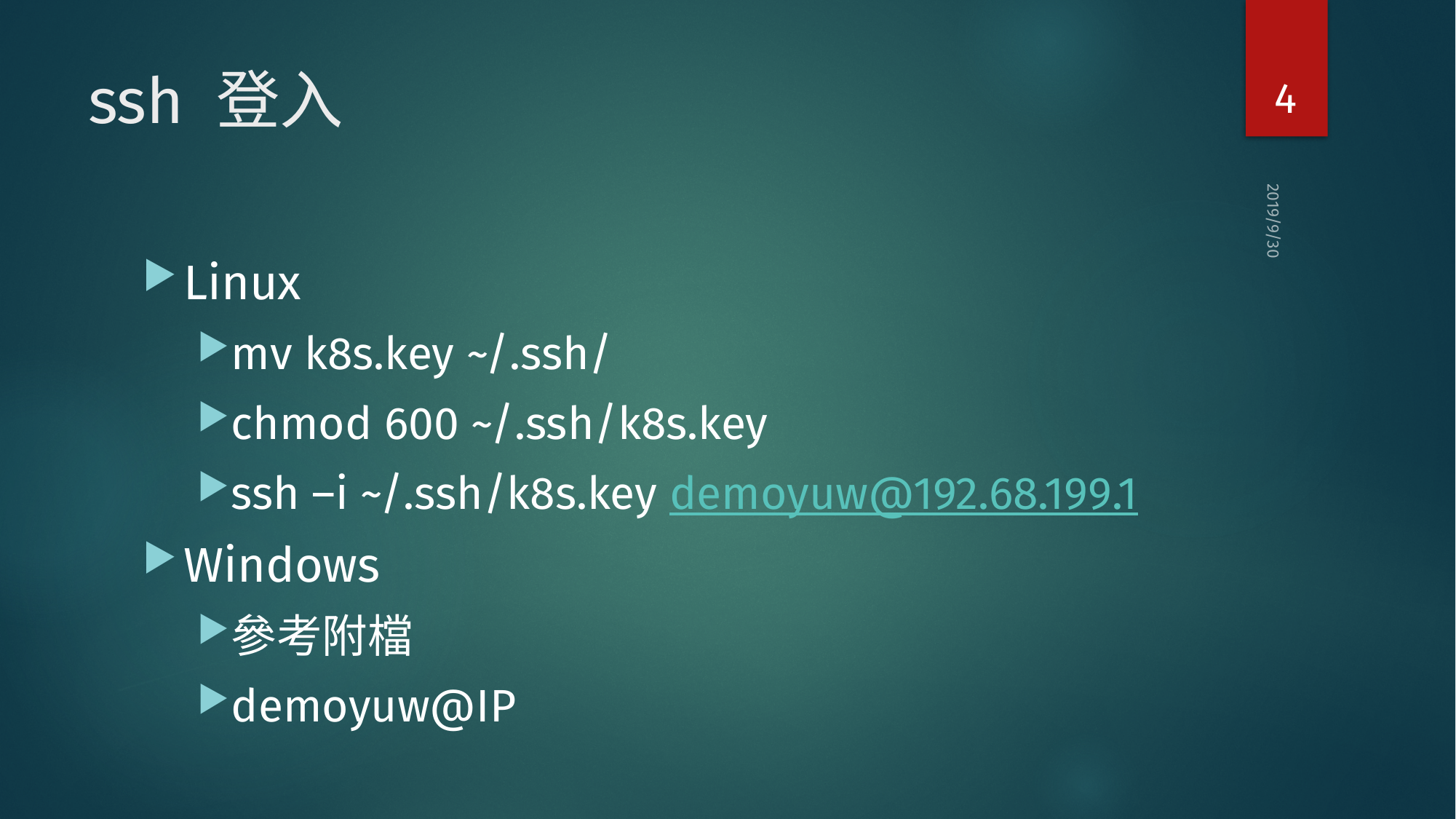

4
# ssh 登入
2019/9/30
Linux
mv k8s.key ~/.ssh/
chmod 600 ~/.ssh/k8s.key
ssh –i ~/.ssh/k8s.key demoyuw@192.68.199.1
Windows
參考附檔
demoyuw@IP